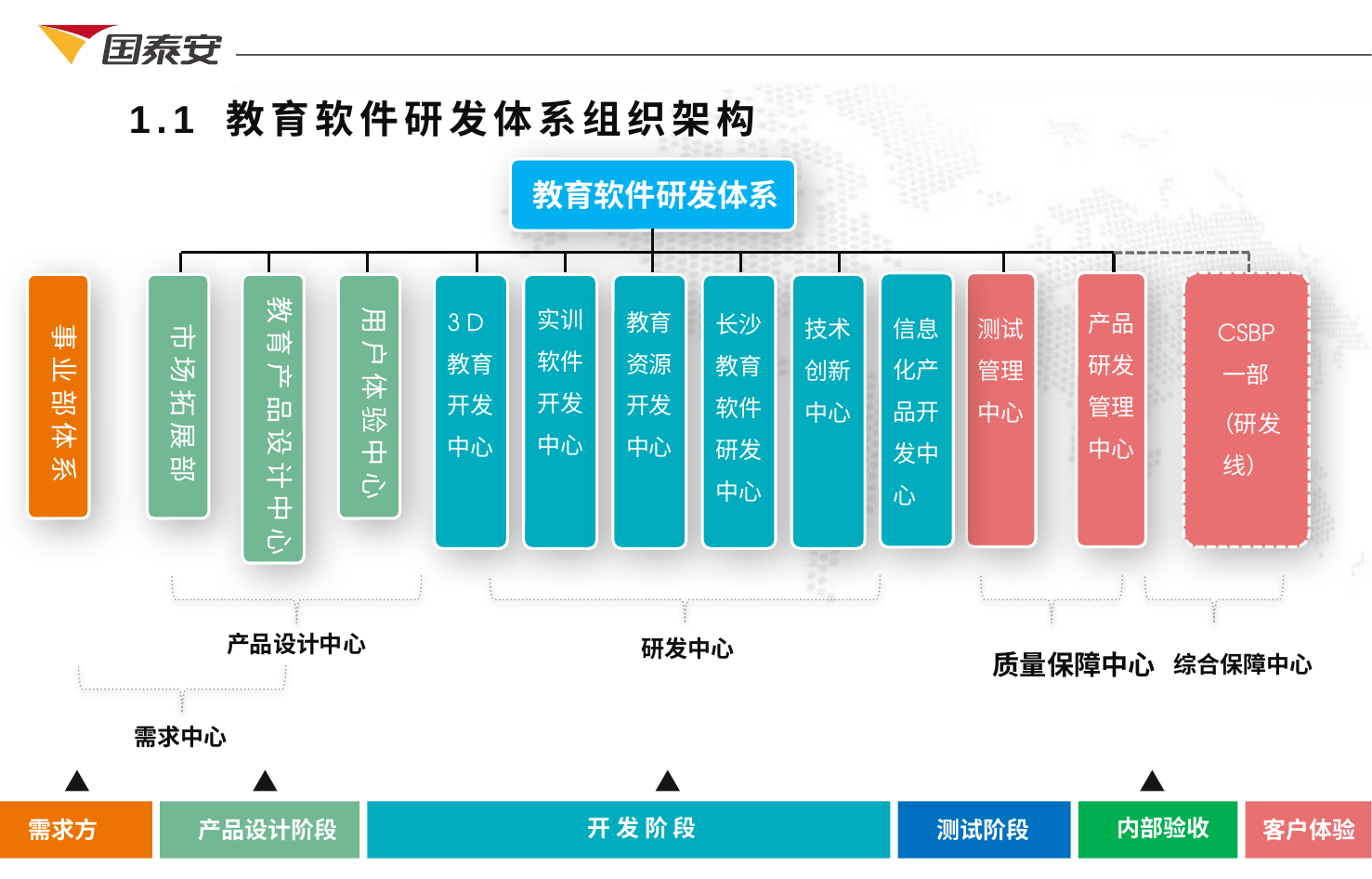

1.1 教育软件研发体系组织架构

教育软件研发体系

测试
管理
中心

产品
研发
管理
中心

CSBP
一部
（研发线）

3 D
教育
开发
中心

实训
软件
开发
中心

教育
资源
开发
中心

长沙
教育
软件
研发
中心

技术
创新
中心

教育产品设计中心
用户体验中心
市场拓展部
事业部体系

信息
化产
品开
发中
心

 产品设计中心
 研发中心
 质量保障中心
 综合保障中心
 需求中心

客户体验

 内部验收

测试阶段

 产品设计阶段

 开 发 阶 段

需求方